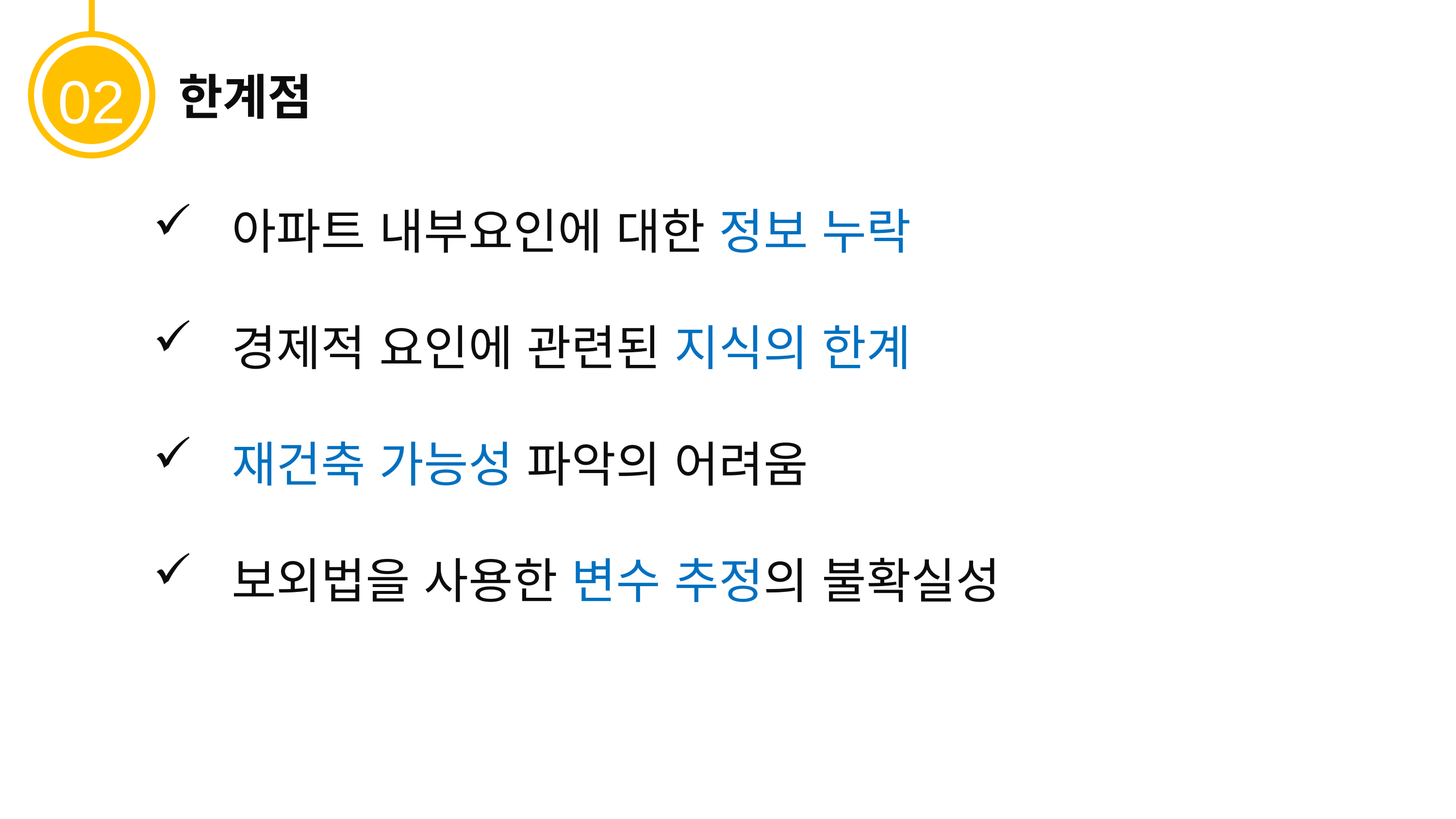

02
한계점

  아파트 내부요인에 대한 정보 누락

  경제적 요인에 관련된 지식의 한계

  재건축 가능성 파악의 어려움

  보외법을 사용한 변수 추정의 불확실성